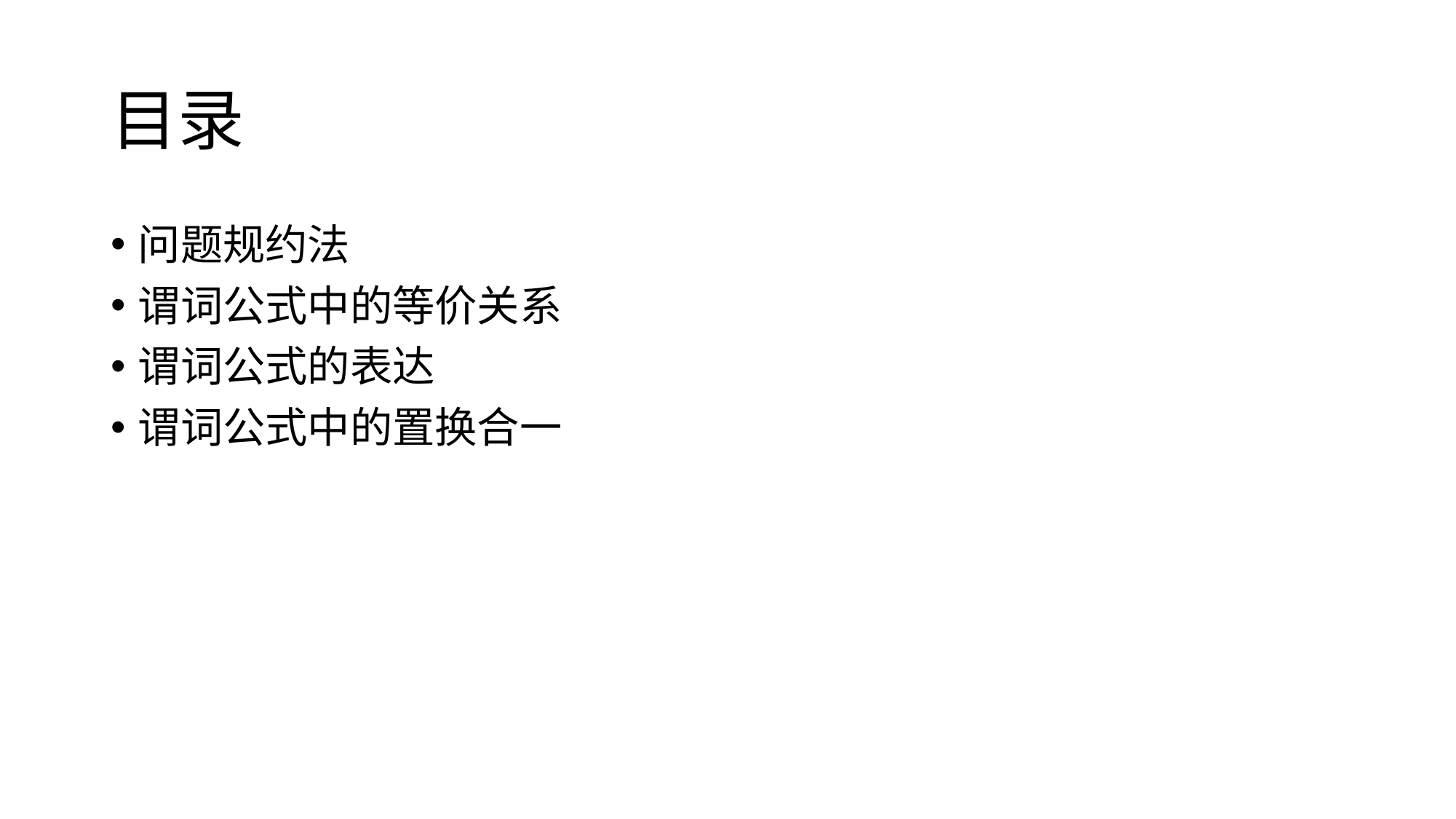

# 目录
问题规约法
谓词公式中的等价关系
谓词公式的表达
谓词公式中的置换合一